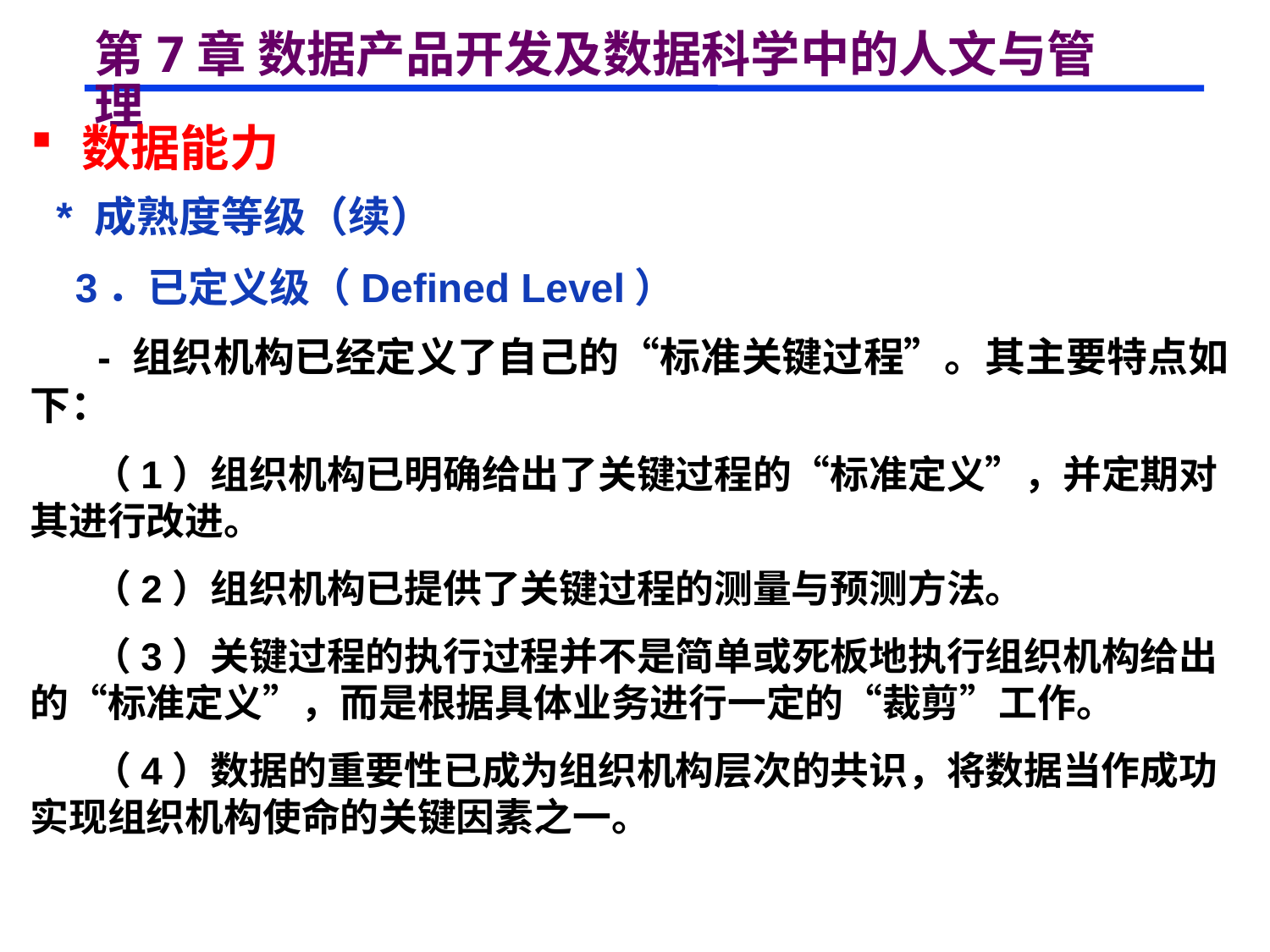

# 第7章 数据产品开发及数据科学中的人文与管理
 数据能力
  * 成熟度等级（续）
    3．已定义级（Defined Level）
      - 组织机构已经定义了自己的“标准关键过程”。其主要特点如下：
      （1）组织机构已明确给出了关键过程的“标准定义”，并定期对其进行改进。
      （2）组织机构已提供了关键过程的测量与预测方法。
      （3）关键过程的执行过程并不是简单或死板地执行组织机构给出的“标准定义”，而是根据具体业务进行一定的“裁剪”工作。
      （4）数据的重要性已成为组织机构层次的共识，将数据当作成功实现组织机构使命的关键因素之一。